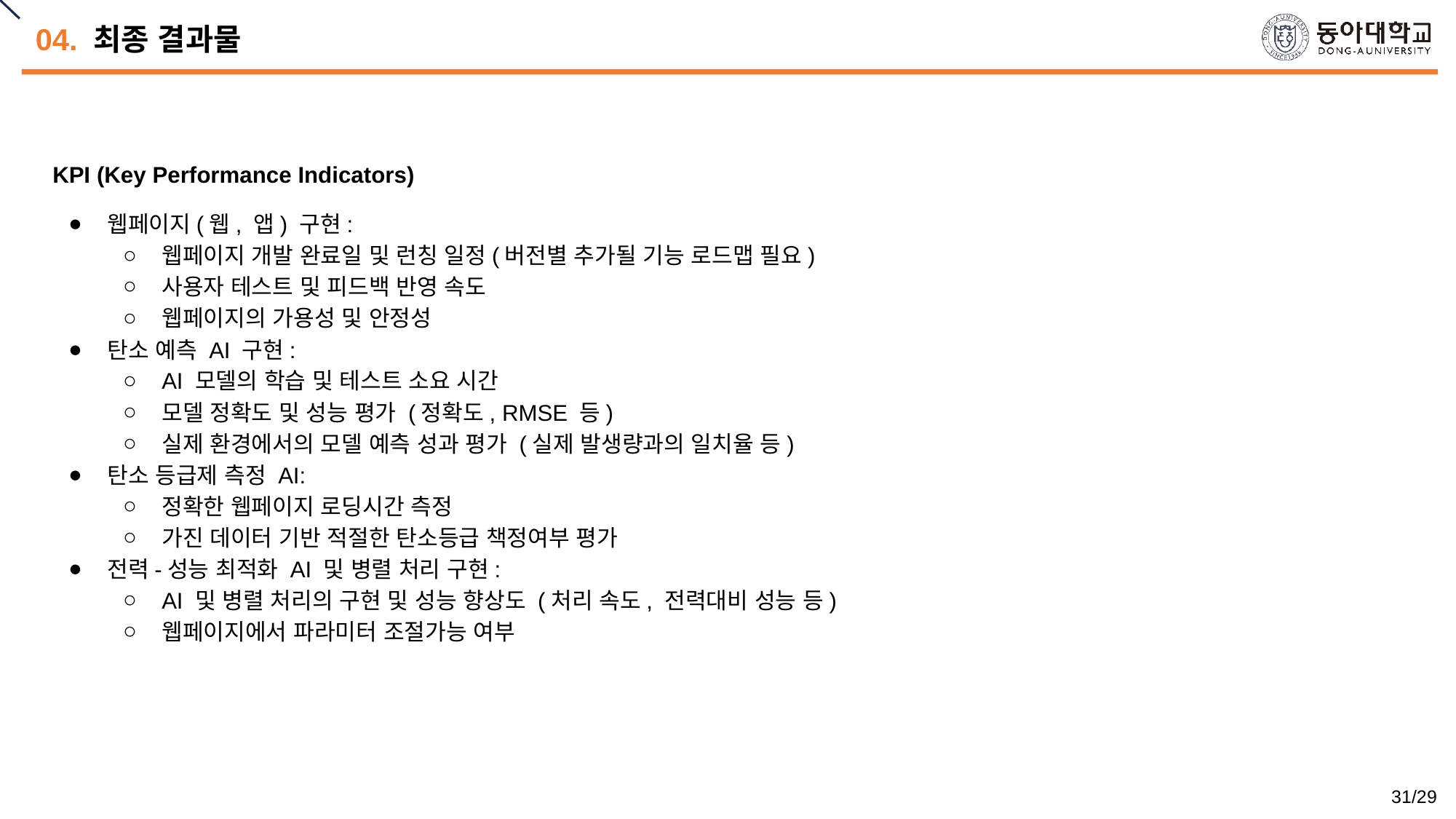

# 04. 최종 결과물
KPI (Key Performance Indicators)
웹페이지(웹, 앱) 구현:
웹페이지 개발 완료일 및 런칭 일정(버전별 추가될 기능 로드맵 필요)
사용자 테스트 및 피드백 반영 속도
웹페이지의 가용성 및 안정성
탄소 예측 AI 구현:
AI 모델의 학습 및 테스트 소요 시간
모델 정확도 및 성능 평가 (정확도, RMSE 등)
실제 환경에서의 모델 예측 성과 평가 (실제 발생량과의 일치율 등)
탄소 등급제 측정 AI:
정확한 웹페이지 로딩시간 측정
가진 데이터 기반 적절한 탄소등급 책정여부 평가
전력-성능 최적화 AI 및 병렬 처리 구현:
AI 및 병렬 처리의 구현 및 성능 향상도 (처리 속도, 전력대비 성능 등)
웹페이지에서 파라미터 조절가능 여부